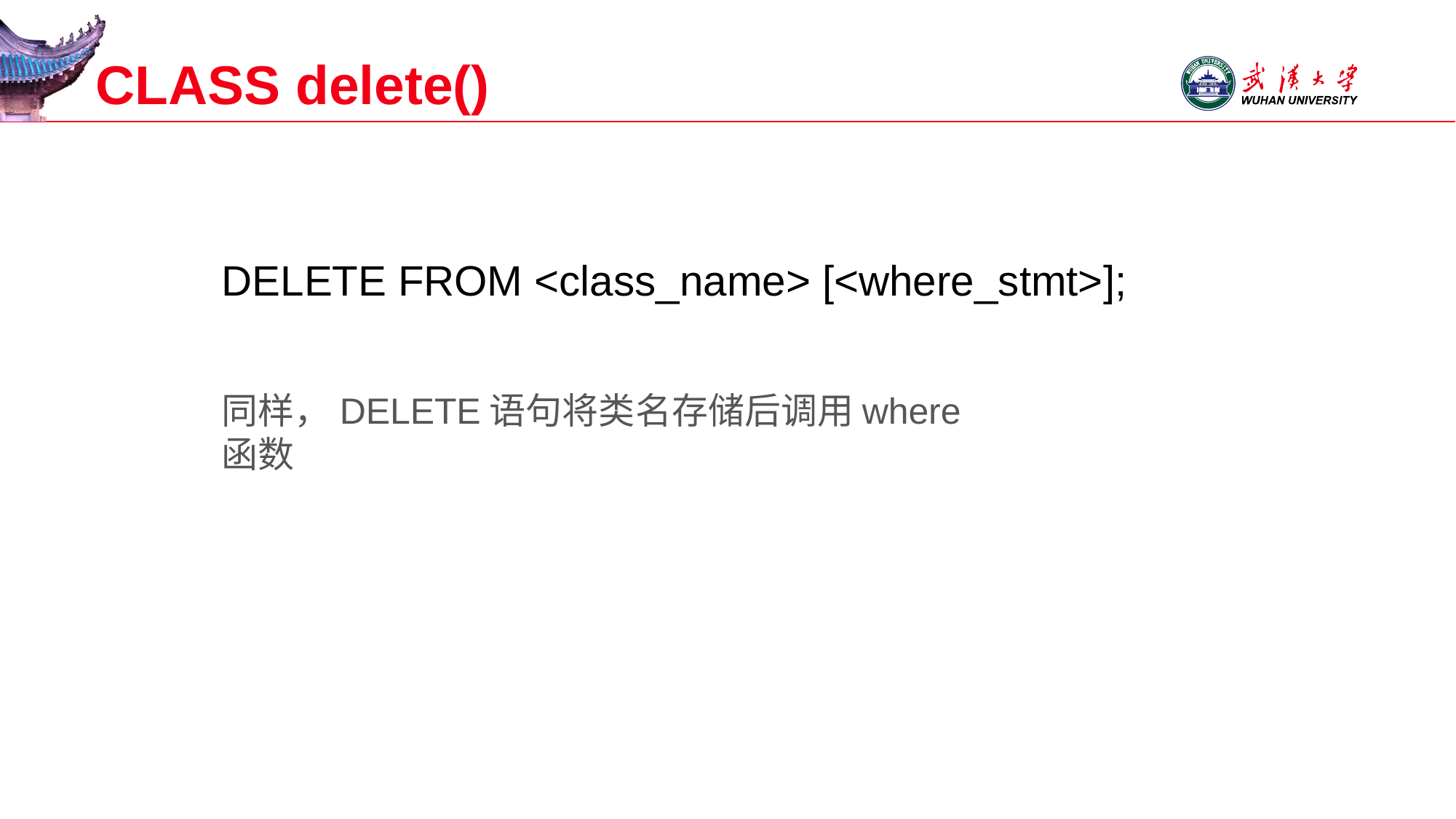

# CLASS delete()
DELETE FROM <class_name> [<where_stmt>];
同样，DELETE语句将类名存储后调用where函数